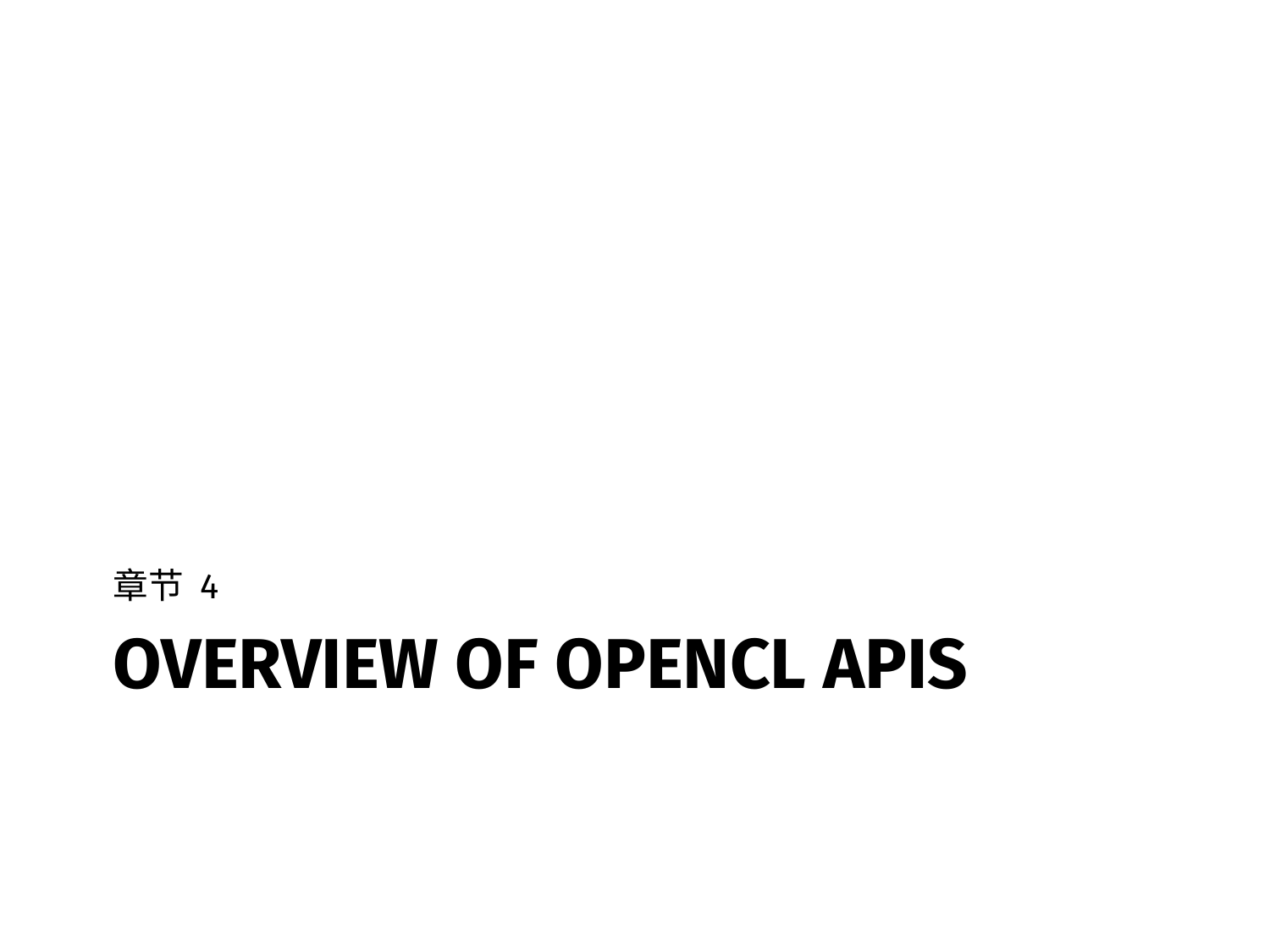

章节 4
# Overview of OpenCL APIs